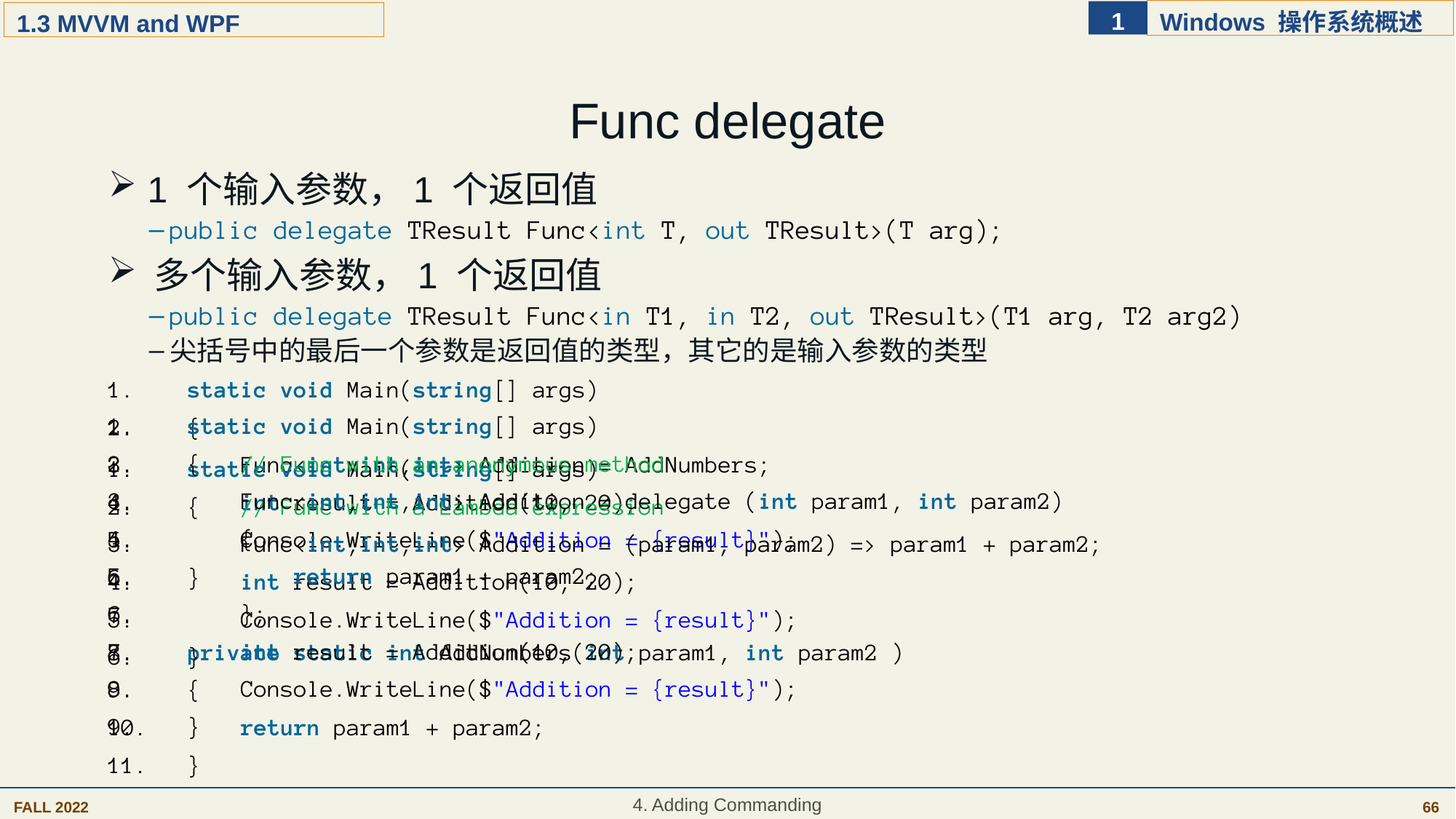

Func delegate
 1 个输入参数，1 个返回值
public delegate TResult Func<int T, out TResult>(T arg);
 多个输入参数，1 个返回值
public delegate TResult Func<in T1, in T2, out TResult>(T1 arg, T2 arg2)
尖括号中的最后一个参数是返回值的类型，其它的是输入参数的类型
    static void Main(string[] args)
    {
        Func<int,int,int> Addition = AddNumbers;
        int result = Addition(10, 20);
        Console.WriteLine($"Addition = {result}");
    }

    private static int AddNumbers(int param1, int param2 )
    {
       return param1 + param2;
   }
    static void Main(string[] args)
    {   // Func with an anonymous method
        Func<int,int,int> Addition = delegate (int param1, int param2)
        {
            return param1 + param2;
        };
        int result = Addition(10, 20);
        Console.WriteLine($"Addition = {result}");
    }
    static void Main(string[] args)
    {   // Func with a Lambda expression
        Func<int,int,int> Addition = (param1, param2) => param1 + param2;
        int result = Addition(10, 20);
        Console.WriteLine($"Addition = {result}");
    }
4. Adding Commanding